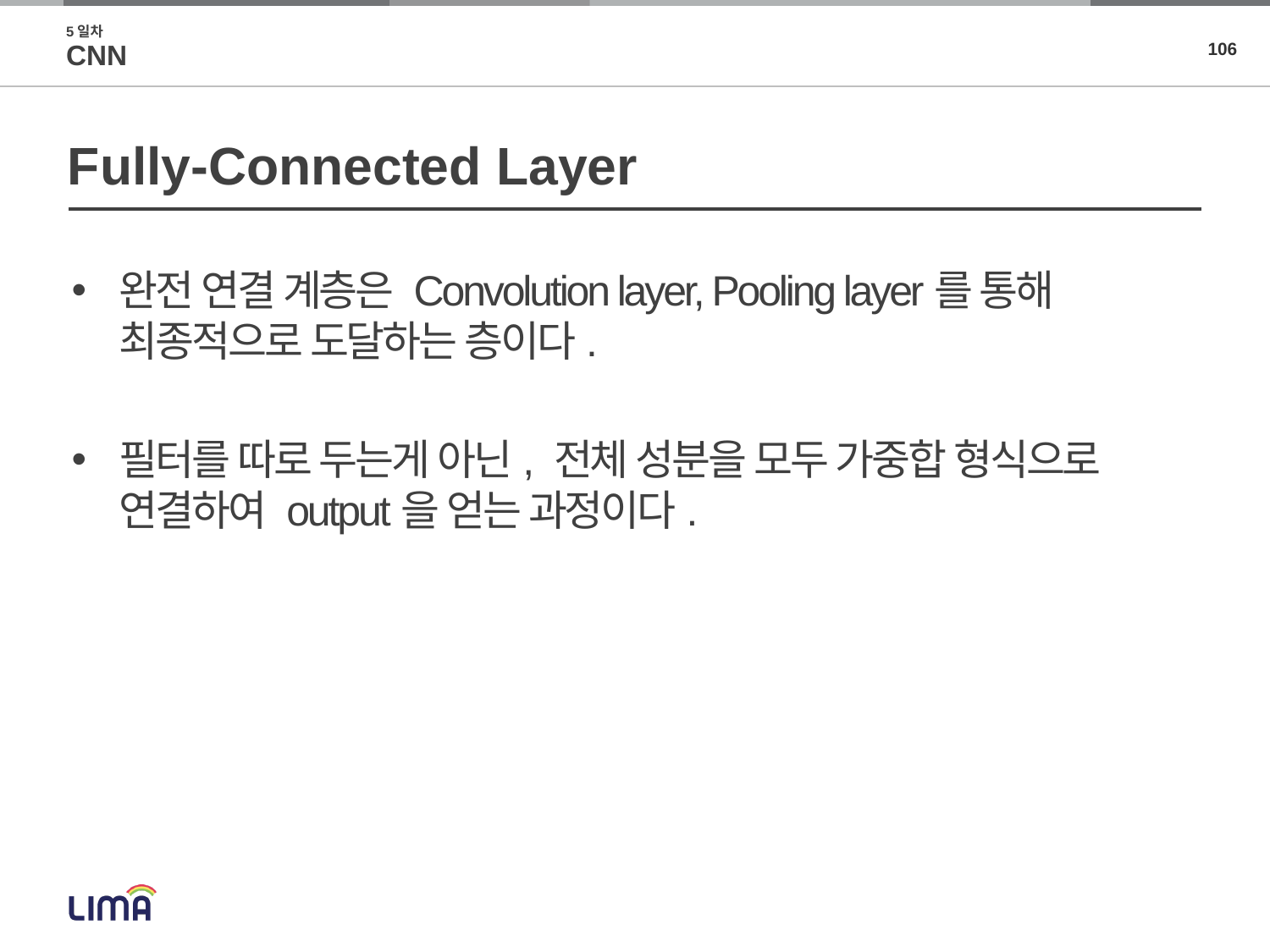

5일차
CNN
# Fully-Connected Layer
완전 연결 계층은 Convolution layer, Pooling layer를 통해 최종적으로 도달하는 층이다.

필터를 따로 두는게 아닌, 전체 성분을 모두 가중합 형식으로 연결하여 output을 얻는 과정이다.